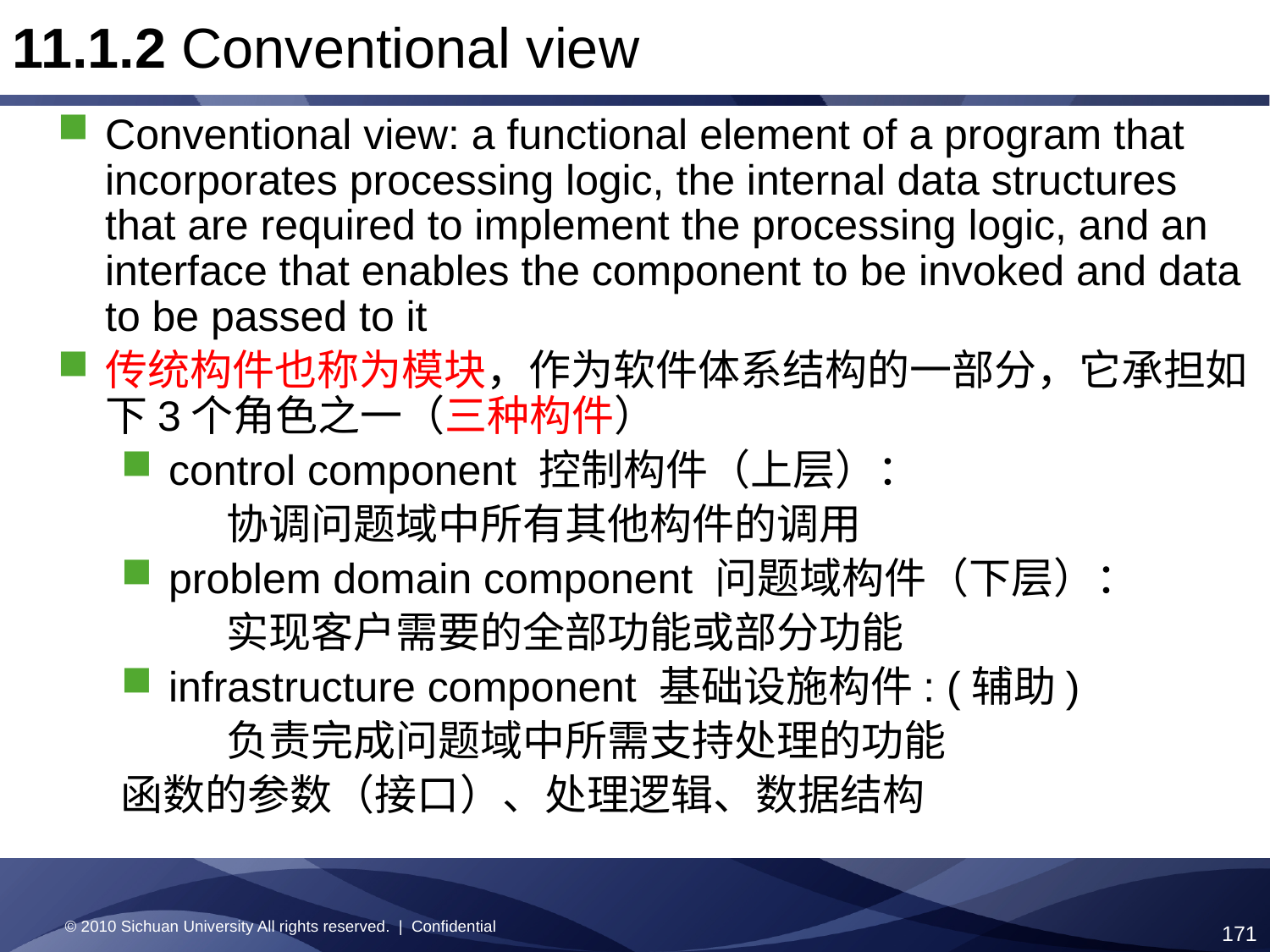

11.1.2 Conventional view
Conventional view: a functional element of a program that incorporates processing logic, the internal data structures that are required to implement the processing logic, and an interface that enables the component to be invoked and data to be passed to it
传统构件也称为模块，作为软件体系结构的一部分，它承担如下3个角色之一（三种构件）
control component 控制构件（上层）：
          协调问题域中所有其他构件的调用
problem domain component 问题域构件（下层）：
          实现客户需要的全部功能或部分功能
infrastructure component 基础设施构件: (辅助)
          负责完成问题域中所需支持处理的功能
函数的参数（接口）、处理逻辑、数据结构

© 2010 Sichuan University All rights reserved.  |  Confidential
171